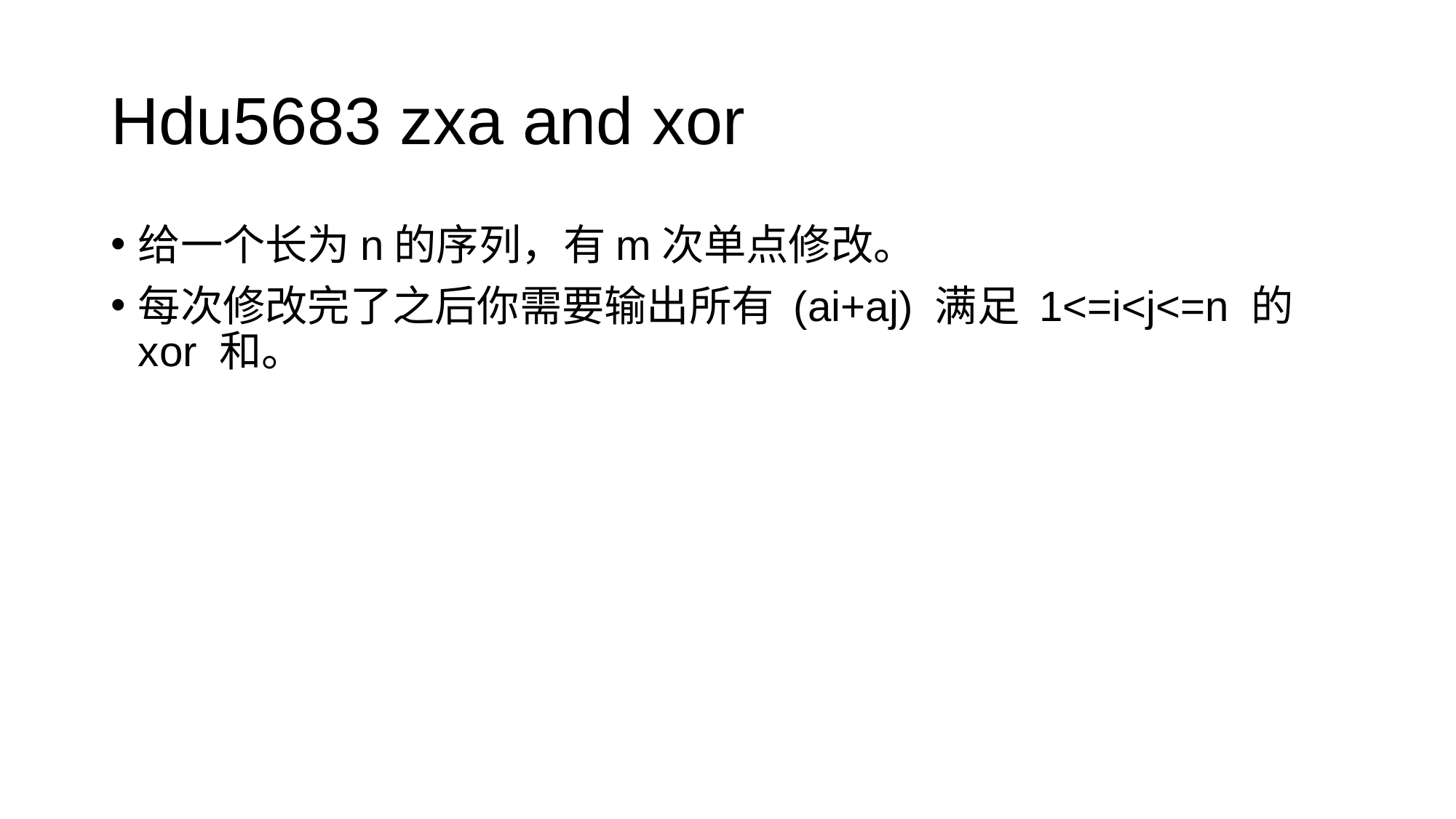

# Hdu5683 zxa and xor
给一个长为n的序列，有m次单点修改。
每次修改完了之后你需要输出所有 (ai+aj) 满足 1<=i<j<=n 的 xor 和。